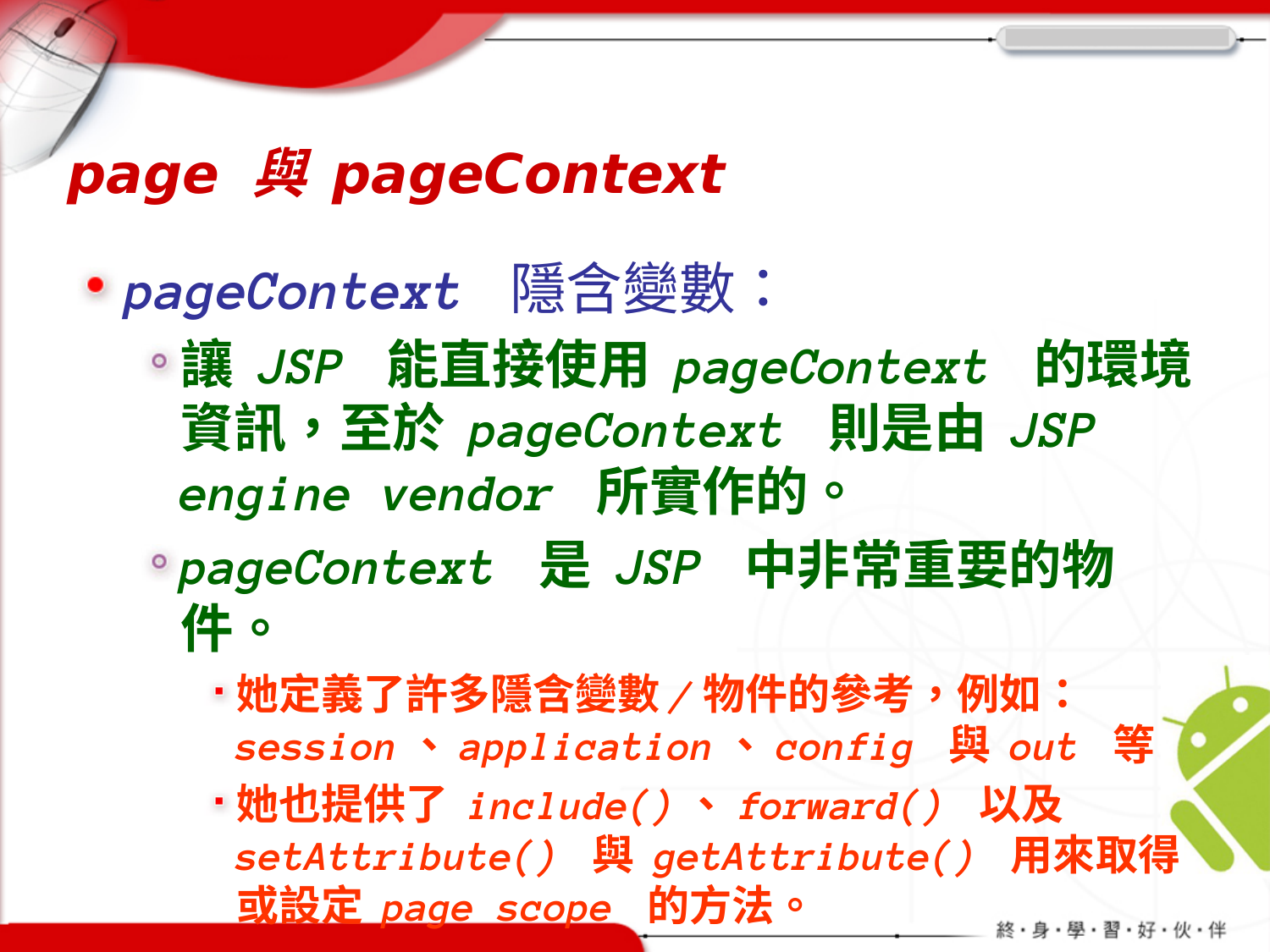

# page 與 pageContext
pageContext 隱含變數：
讓 JSP 能直接使用 pageContext 的環境資訊，至於 pageContext 則是由 JSP engine vendor 所實作的。
pageContext 是 JSP 中非常重要的物件。
她定義了許多隱含變數/物件的參考，例如：session、application、config 與 out 等
她也提供了 include()、forward() 以及 setAttribute() 與 getAttribute() 用來取得或設定 page scope 的方法。